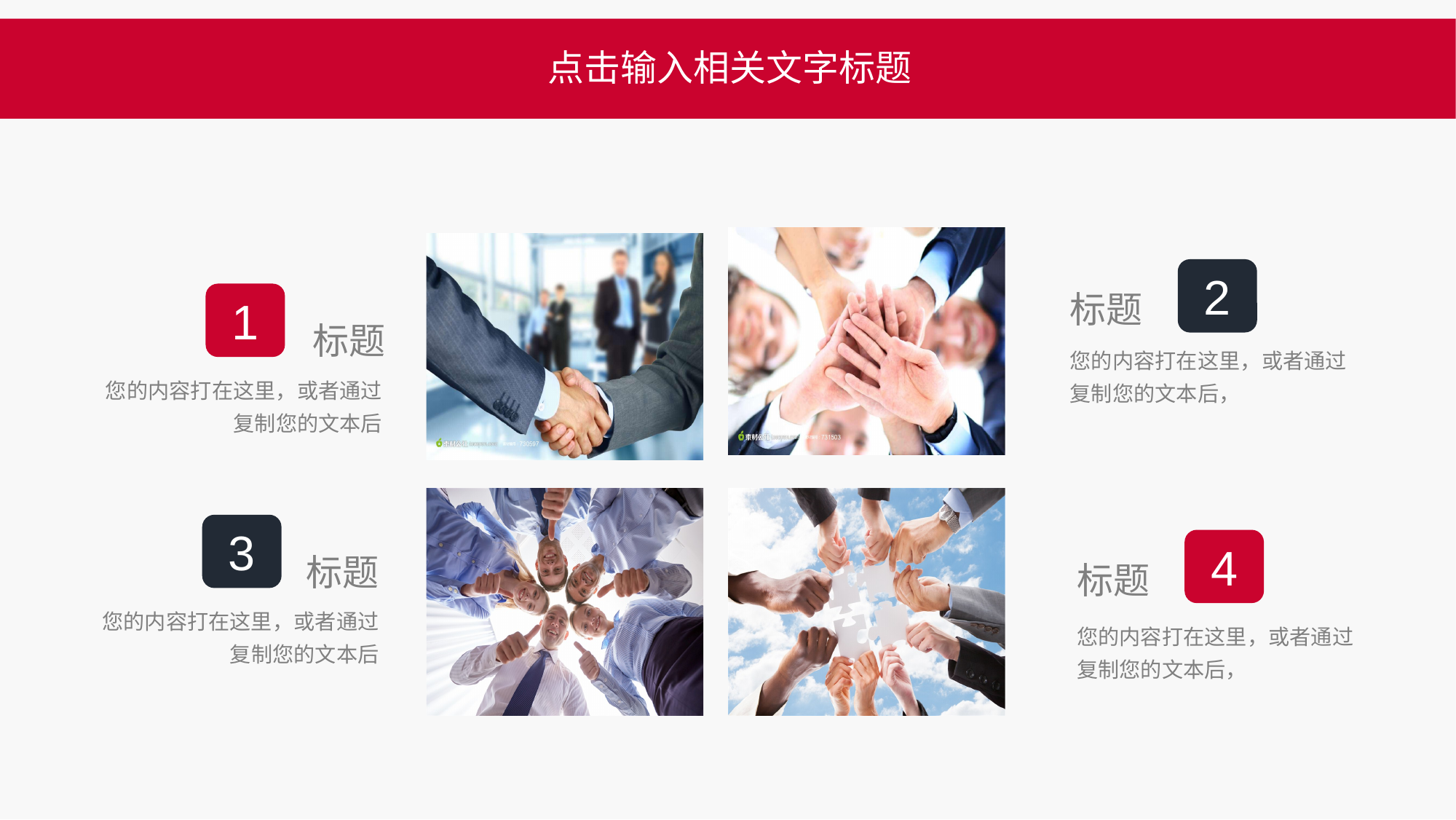

点击输入相关文字标题

2
标题
您的内容打在这里，或者通过复制您的文本后，
4
标题
您的内容打在这里，或者通过复制您的文本后，
1
标题
您的内容打在这里，或者通过复制您的文本后
3
标题
您的内容打在这里，或者通过复制您的文本后